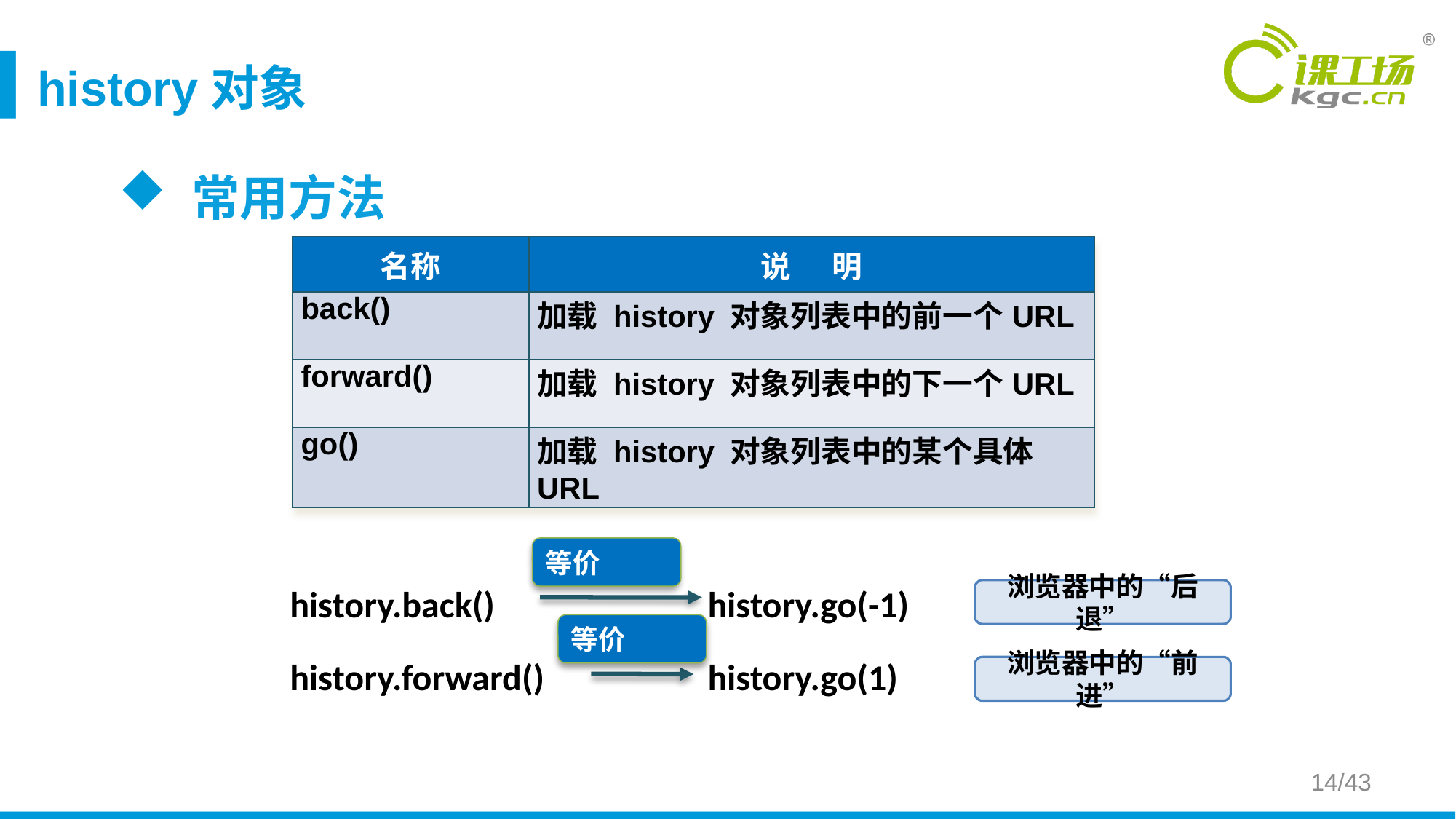

# history对象
常用方法
| 名称 | 说 明 |
| --- | --- |
| back() | 加载 history 对象列表中的前一个URL |
| forward() | 加载 history 对象列表中的下一个URL |
| go() | 加载 history 对象列表中的某个具体URL |

等价
history.back()
history.forward()

history.go(-1)
history.go(1)

浏览器中的“后退”
等价
浏览器中的“前进”
14/43